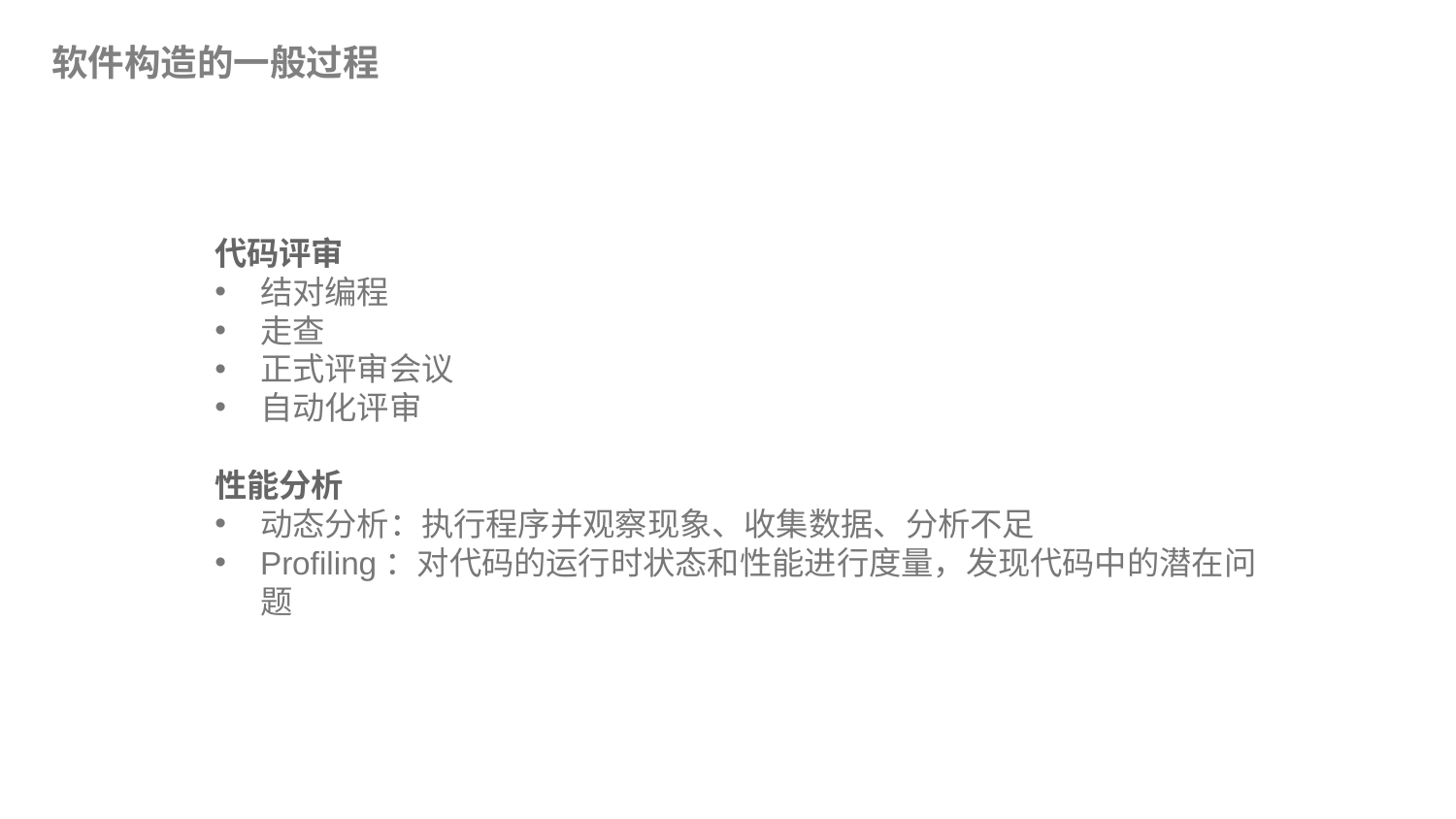

软件构造的一般过程
代码评审
结对编程
走查
正式评审会议
自动化评审

性能分析
动态分析：执行程序并观察现象、收集数据、分析不足
Profiling：对代码的运行时状态和性能进行度量，发现代码中的潜在问题